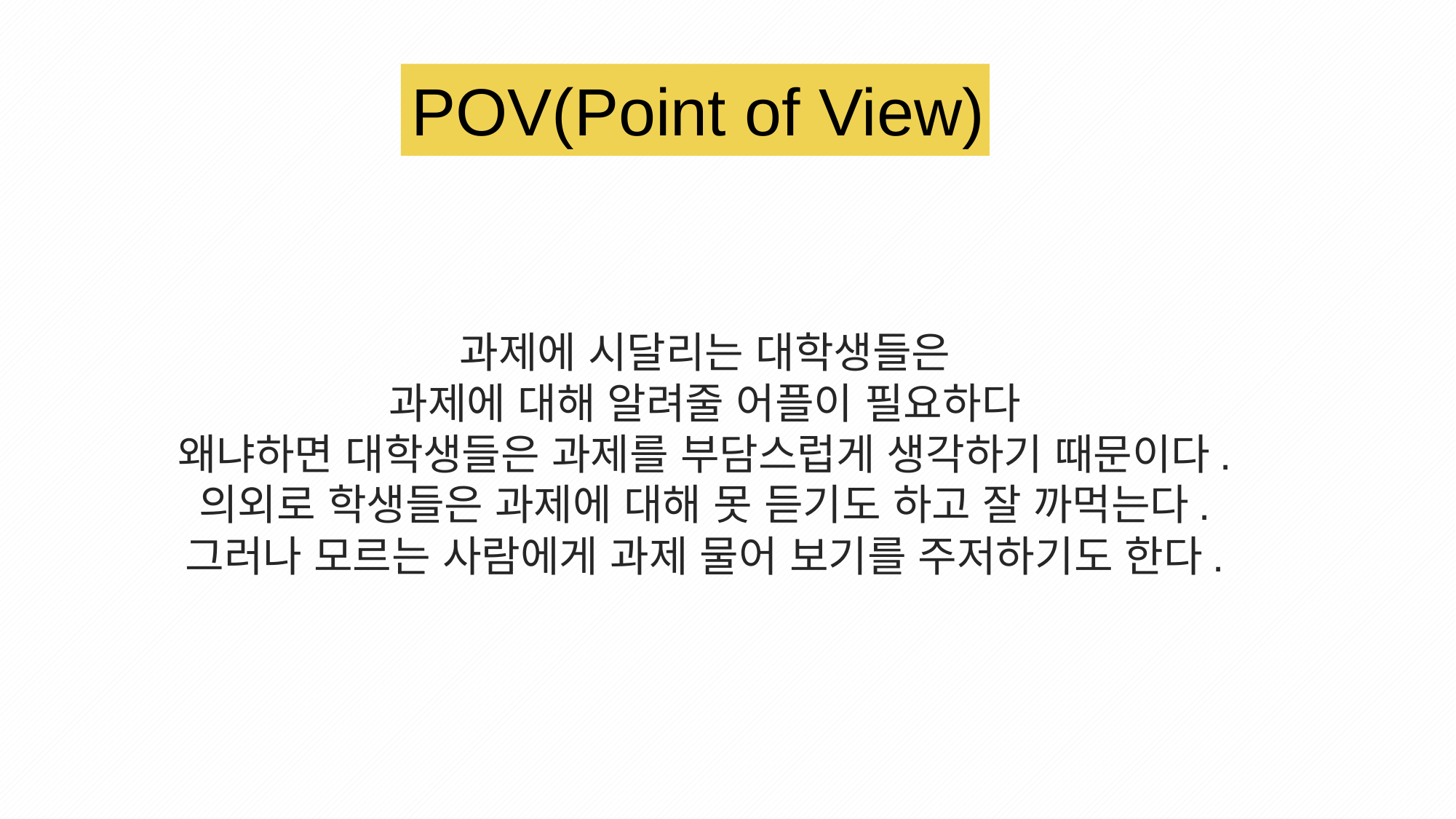

POV(Point of View)

과제에 시달리는 대학생들은
과제에 대해 알려줄 어플이 필요하다
왜냐하면 대학생들은 과제를 부담스럽게 생각하기 때문이다.
의외로 학생들은 과제에 대해 못 듣기도 하고 잘 까먹는다.
그러나 모르는 사람에게 과제 물어 보기를 주저하기도 한다.